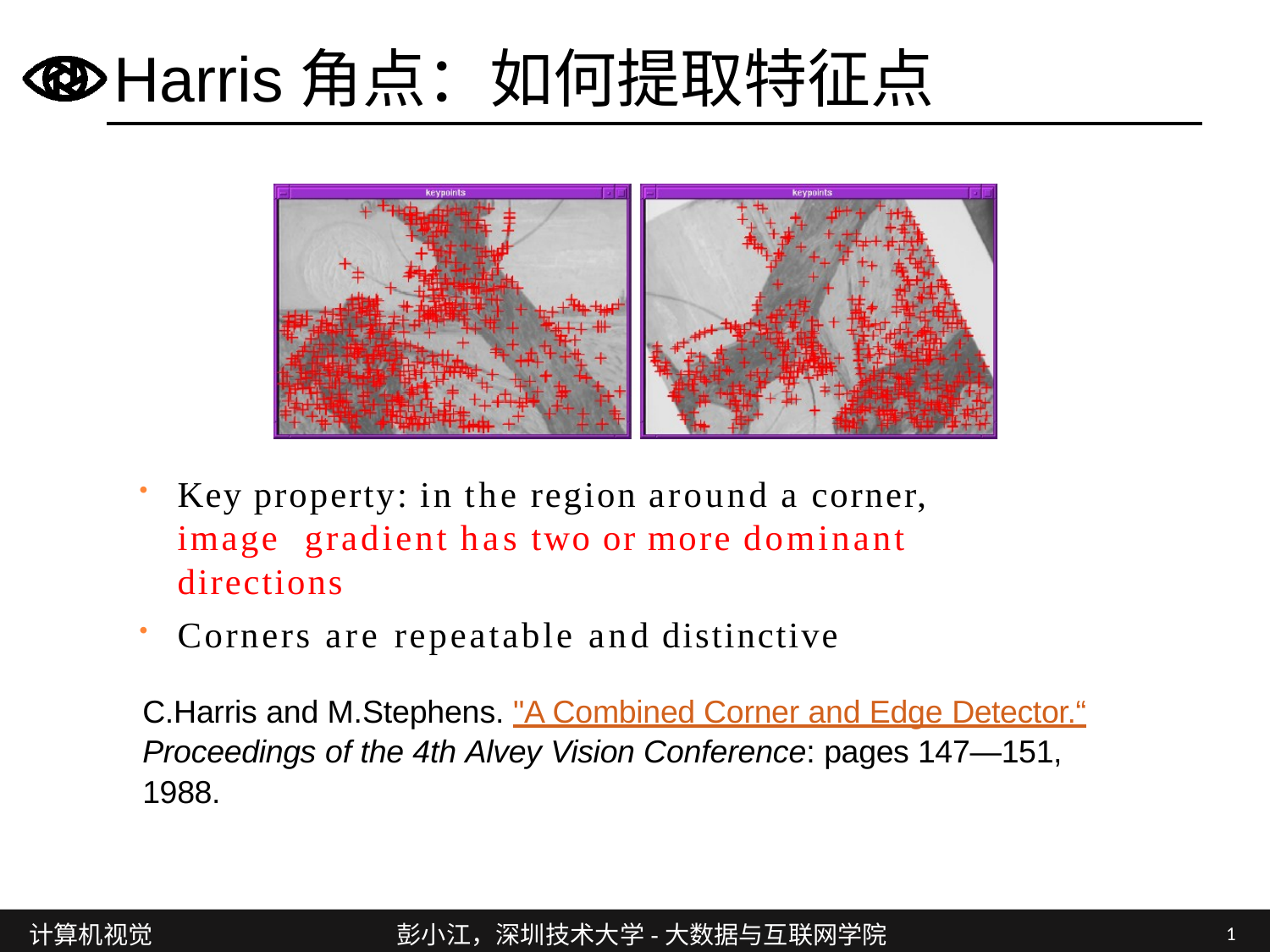

# Harris角点：如何提取特征点

Key property: in the region around a corner, image  gradient has two or more dominant directions
Corners are repeatable and distinctive

C.Harris and M.Stephens. "A Combined Corner and Edge Detector.“
Proceedings of the 4th Alvey Vision Conference: pages 147—151, 1988.